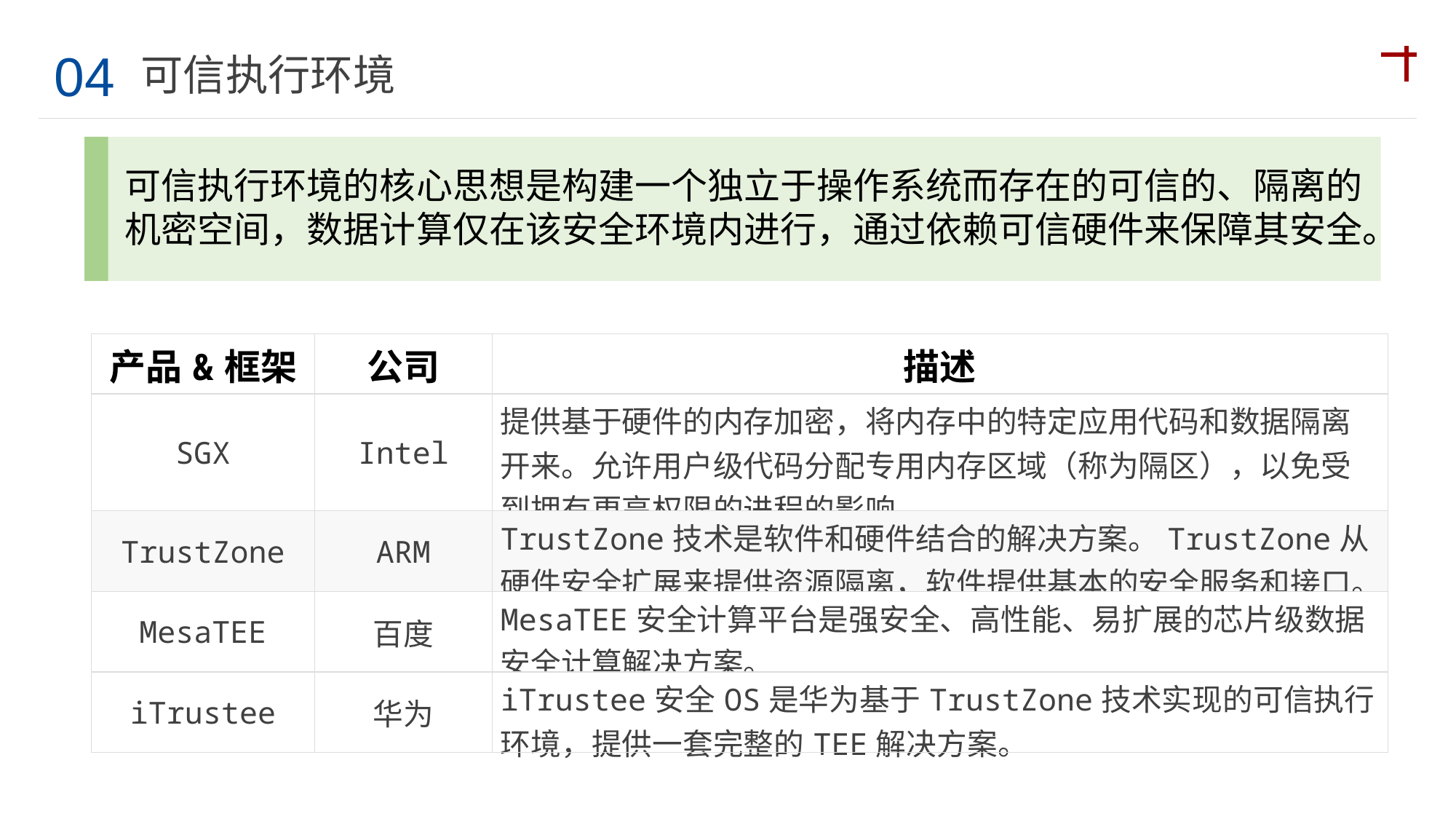

04
可信执行环境

可信执行环境的核心思想是构建一个独立于操作系统而存在的可信的、隔离的机密空间，数据计算仅在该安全环境内进行，通过依赖可信硬件来保障其安全。
| 产品&框架 | 公司 | 描述 |
| --- | --- | --- |
| SGX | Intel | 提供基于硬件的内存加密，将内存中的特定应用代码和数据隔离开来。允许用户级代码分配专用内存区域（称为隔区），以免受到拥有更高权限的进程的影响。 |
| TrustZone | ARM | TrustZone技术是软件和硬件结合的解决方案。TrustZone从硬件安全扩展来提供资源隔离，软件提供基本的安全服务和接口。 |
| MesaTEE | 百度 | MesaTEE安全计算平台是强安全、高性能、易扩展的芯片级数据安全计算解决方案。 |
| iTrustee | 华为 | iTrustee安全OS是华为基于TrustZone技术实现的可信执行环境，提供一套完整的TEE解决方案。 |